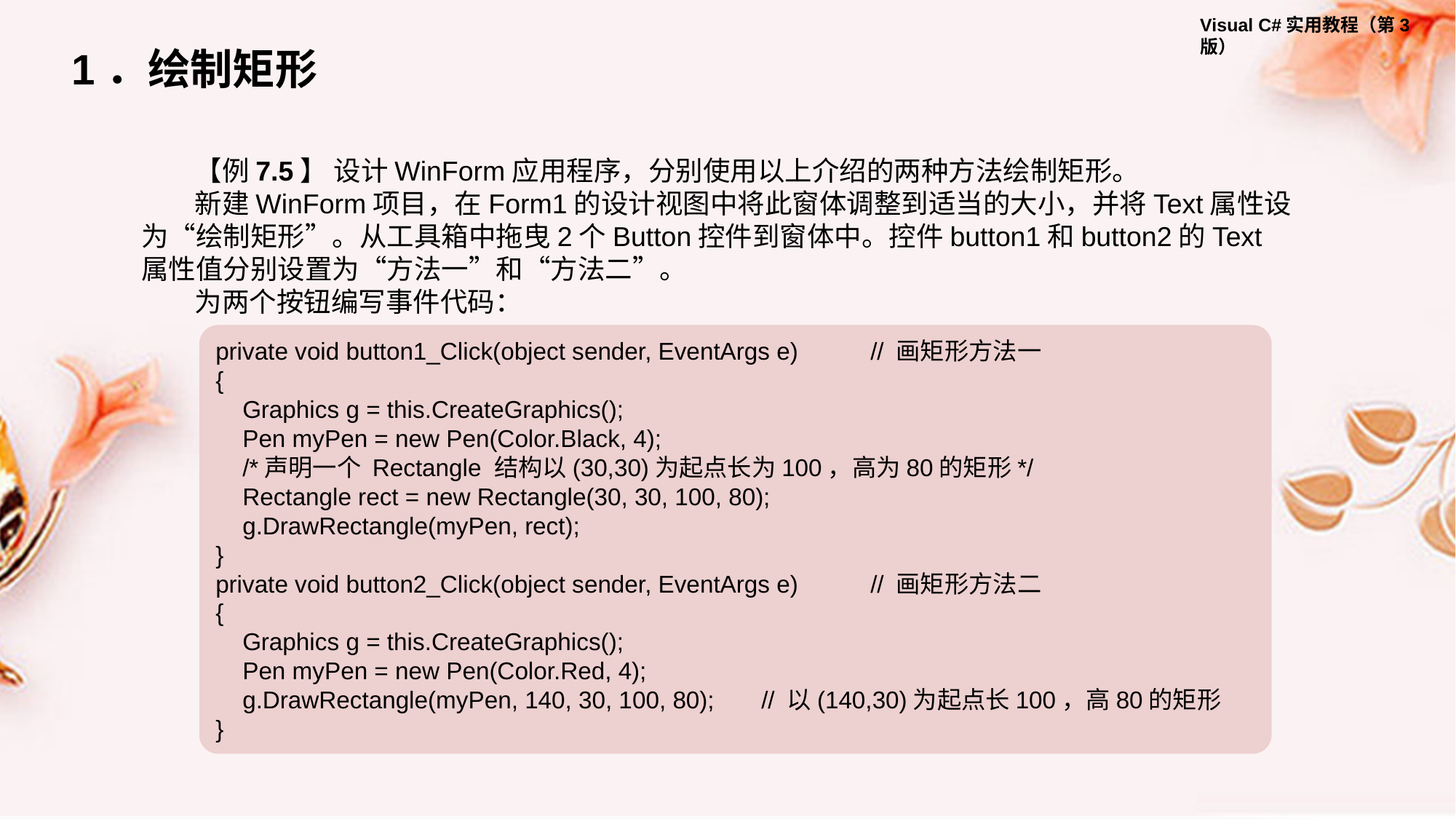

1．绘制矩形
【例7.5】 设计WinForm应用程序，分别使用以上介绍的两种方法绘制矩形。
新建WinForm项目，在Form1的设计视图中将此窗体调整到适当的大小，并将Text属性设为“绘制矩形”。从工具箱中拖曳2个Button控件到窗体中。控件button1和button2的Text属性值分别设置为“方法一”和“方法二”。
为两个按钮编写事件代码：
private void button1_Click(object sender, EventArgs e)	// 画矩形方法一
{
    Graphics g = this.CreateGraphics();
    Pen myPen = new Pen(Color.Black, 4);
    /*声明一个 Rectangle 结构以(30,30)为起点长为100，高为80的矩形*/
    Rectangle rect = new Rectangle(30, 30, 100, 80);
    g.DrawRectangle(myPen, rect);
}
private void button2_Click(object sender, EventArgs e)	// 画矩形方法二
{
    Graphics g = this.CreateGraphics();
    Pen myPen = new Pen(Color.Red, 4);
    g.DrawRectangle(myPen, 140, 30, 100, 80);	// 以(140,30)为起点长100，高80的矩形
}